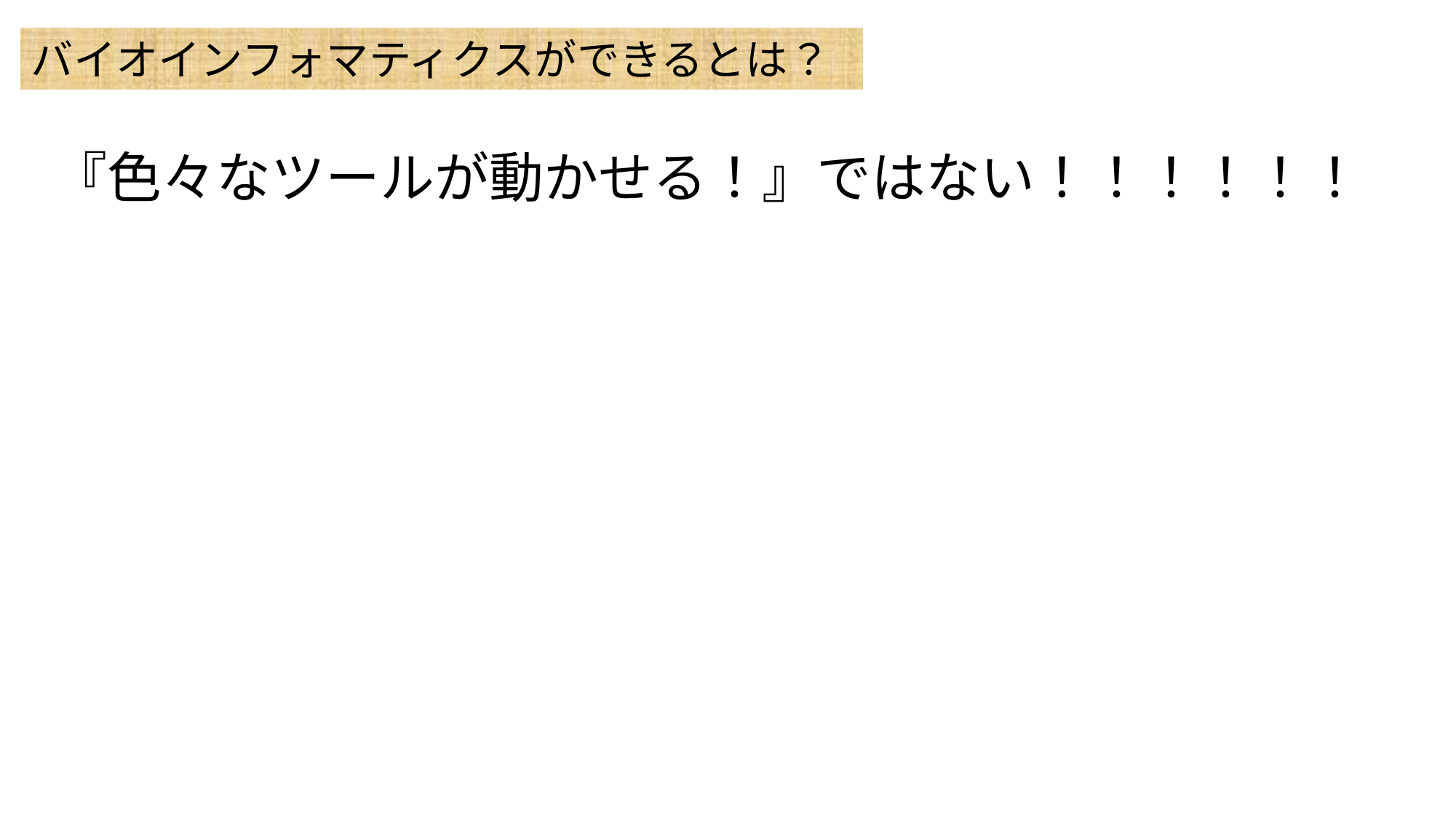

バイオインフォマティクスができるとは？
『色々なツールが動かせる！』ではない！！！！！！